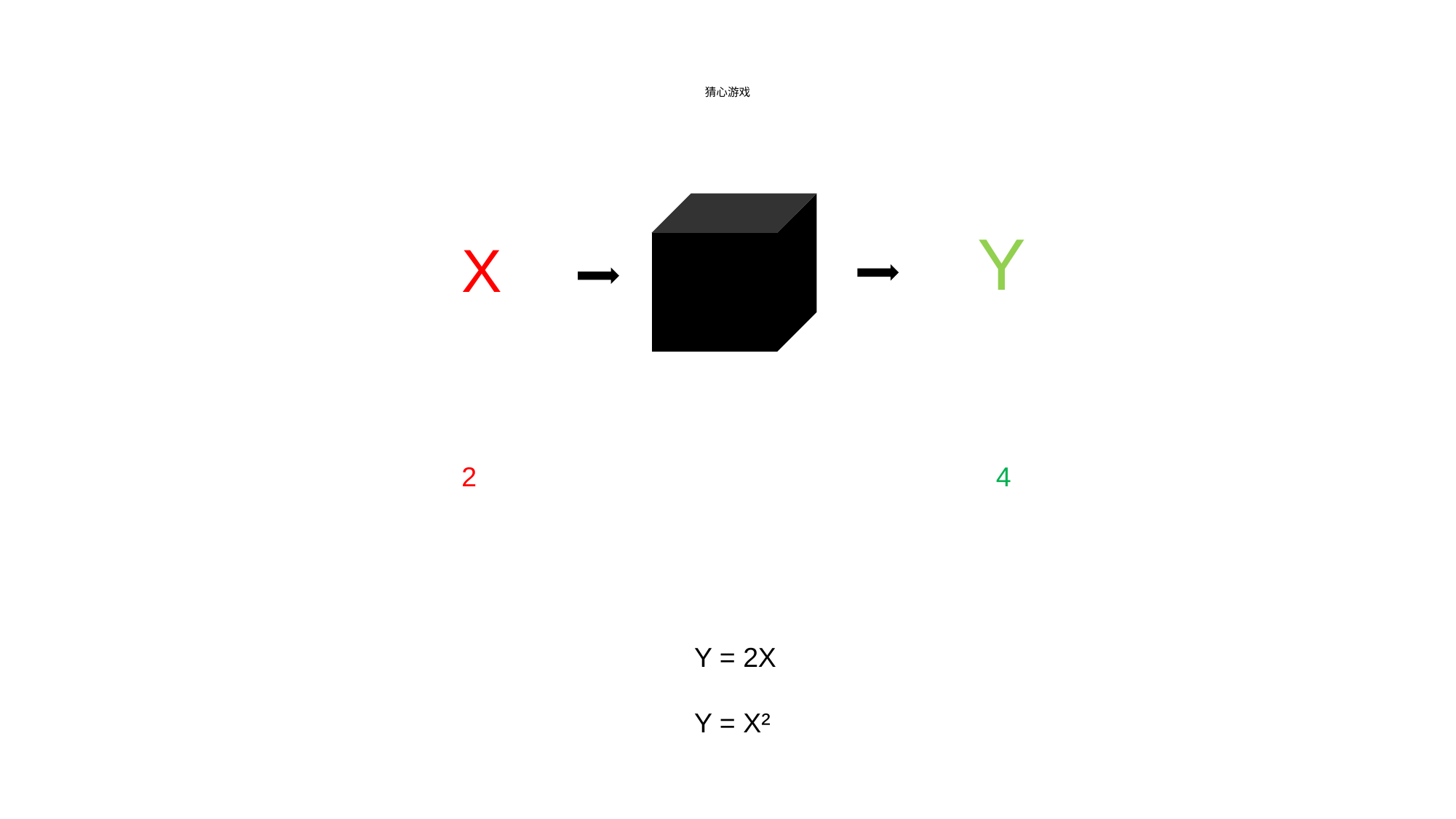

# 猜心游戏

Y
X

2
4
Y = 2X

Y = X²